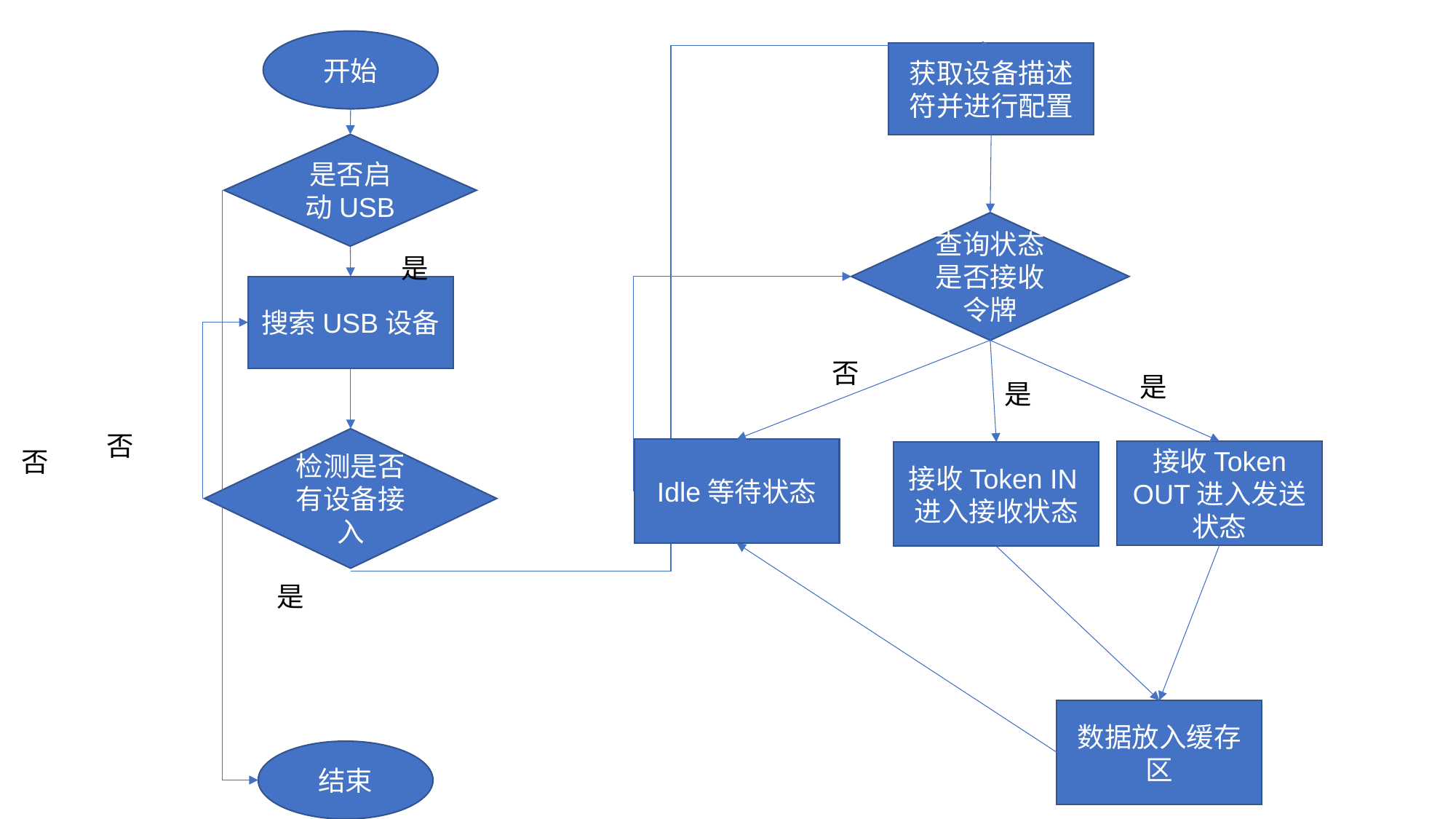

开始
获取设备描述符并进行配置
是否启动USB
查询状态是否接收令牌
是
搜索USB设备
否
是
是
否
检测是否有设备接入
Idle等待状态
否
接收Token OUT进入发送状态
接收Token IN进入接收状态
是
数据放入缓存区
结束